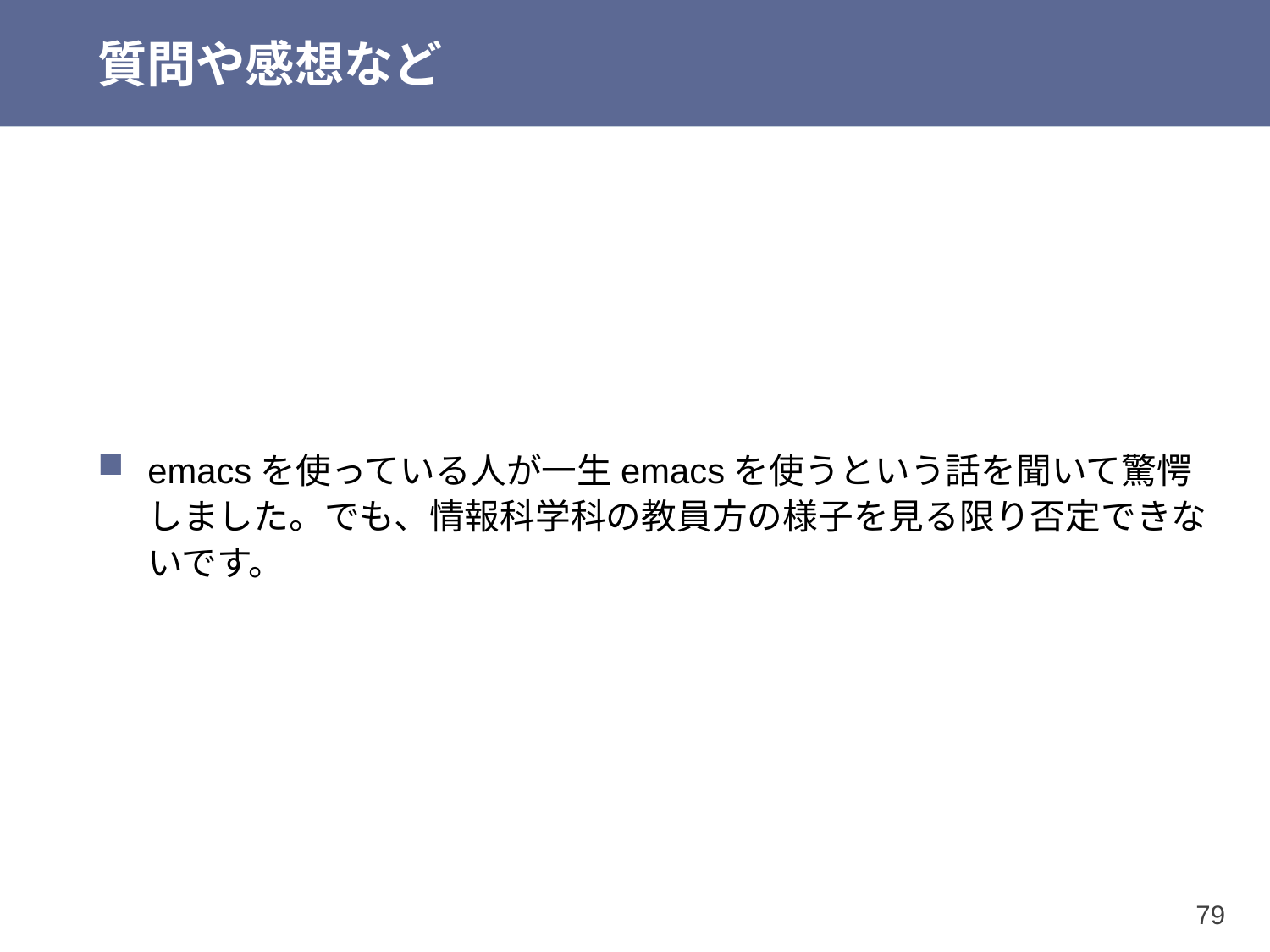

# 質問や感想など
emacsを使っている人が一生emacsを使うという話を聞いて驚愕しました。でも、情報科学科の教員方の様子を見る限り否定できないです。